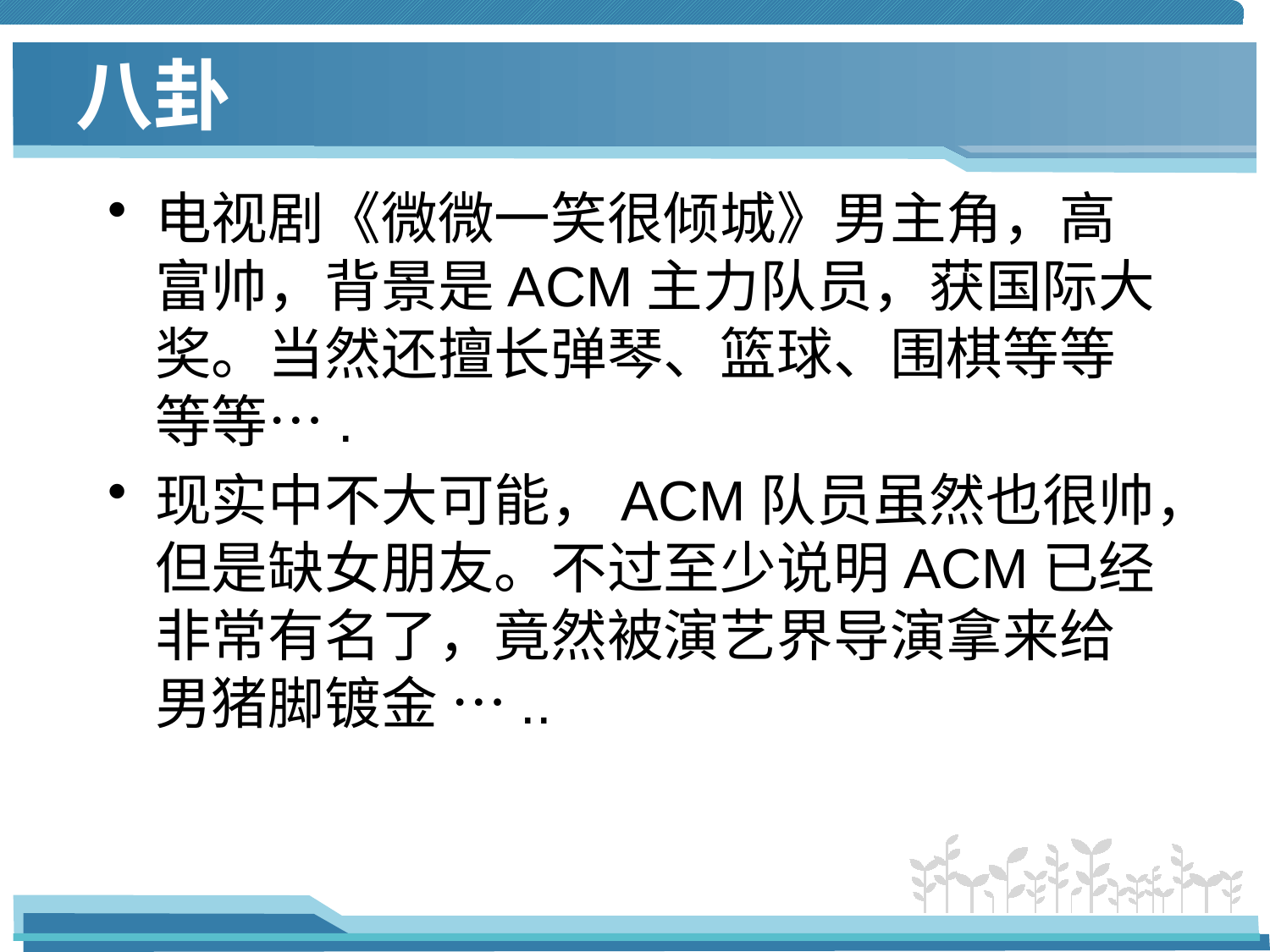

# 八卦
电视剧《微微一笑很倾城》男主角，高富帅，背景是ACM主力队员，获国际大奖。当然还擅长弹琴、篮球、围棋等等等等….
现实中不大可能，ACM队员虽然也很帅，但是缺女朋友。不过至少说明ACM已经非常有名了，竟然被演艺界导演拿来给男猪脚镀金 …..